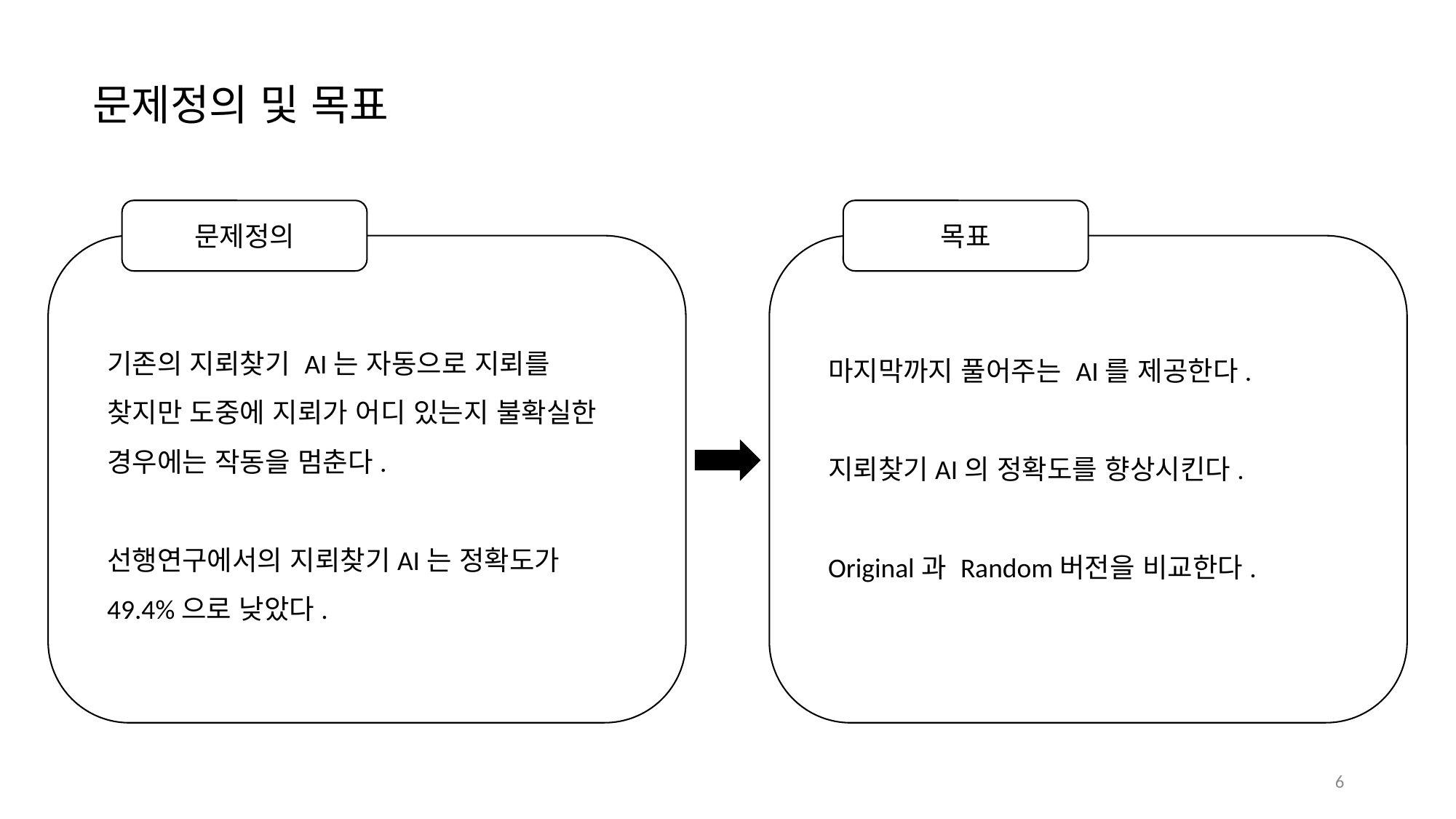

문제정의 및 목표
문제정의

기존의 지뢰찾기 AI는 자동으로 지뢰를 찾지만 도중에 지뢰가 어디 있는지 불확실한 경우에는 작동을 멈춘다.

선행연구에서의 지뢰찾기AI는 정확도가 49.4%으로 낮았다.
목표

마지막까지 풀어주는 AI를 제공한다.

지뢰찾기AI의 정확도를 향상시킨다.

Original과 Random버전을 비교한다.

6